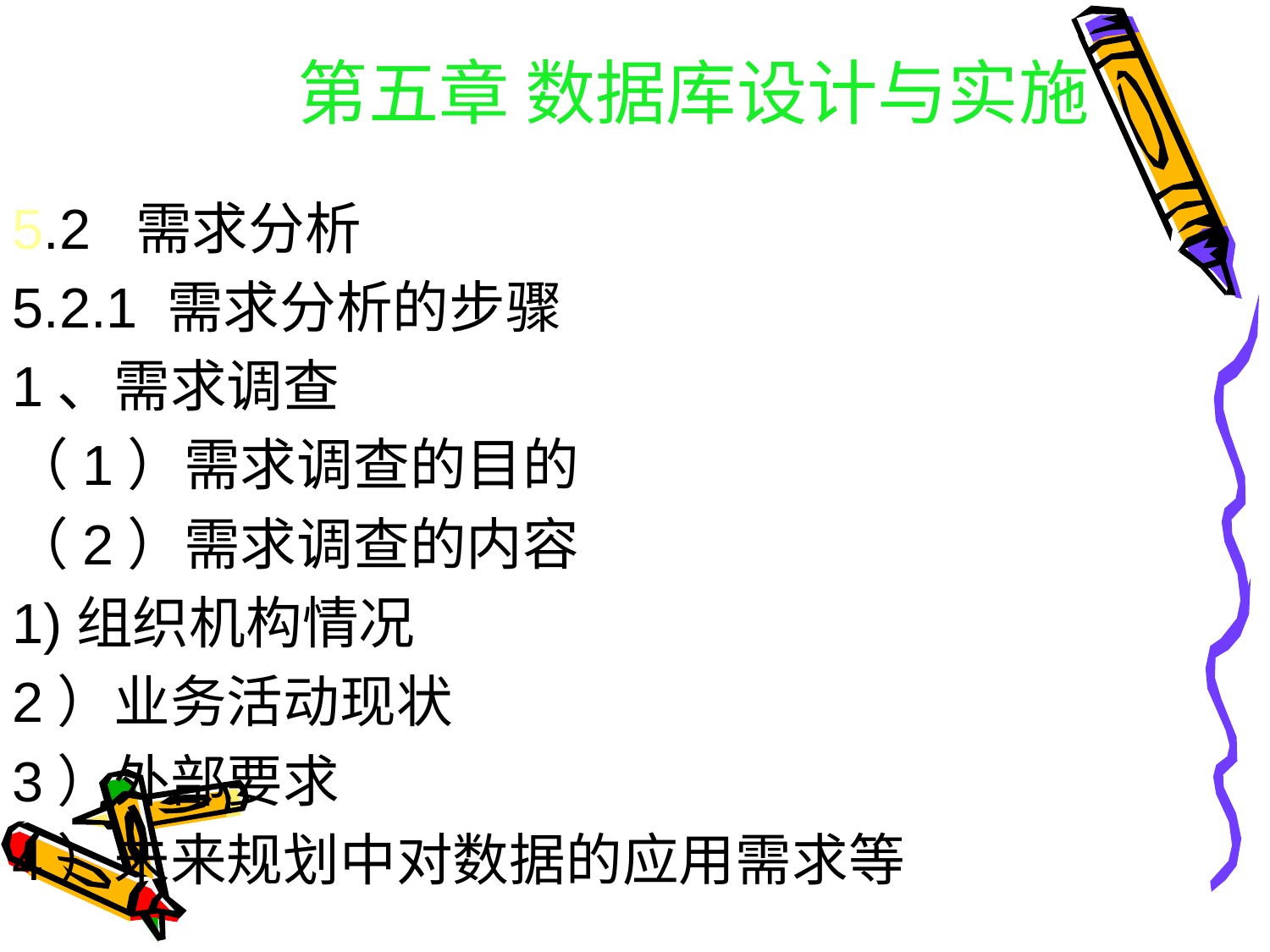

#
第五章 数据库设计与实施
5.2  需求分析
5.2.1 需求分析的步骤
1、需求调查
（1）需求调查的目的
（2）需求调查的内容
1)组织机构情况
2）业务活动现状
3）外部要求
4）未来规划中对数据的应用需求等